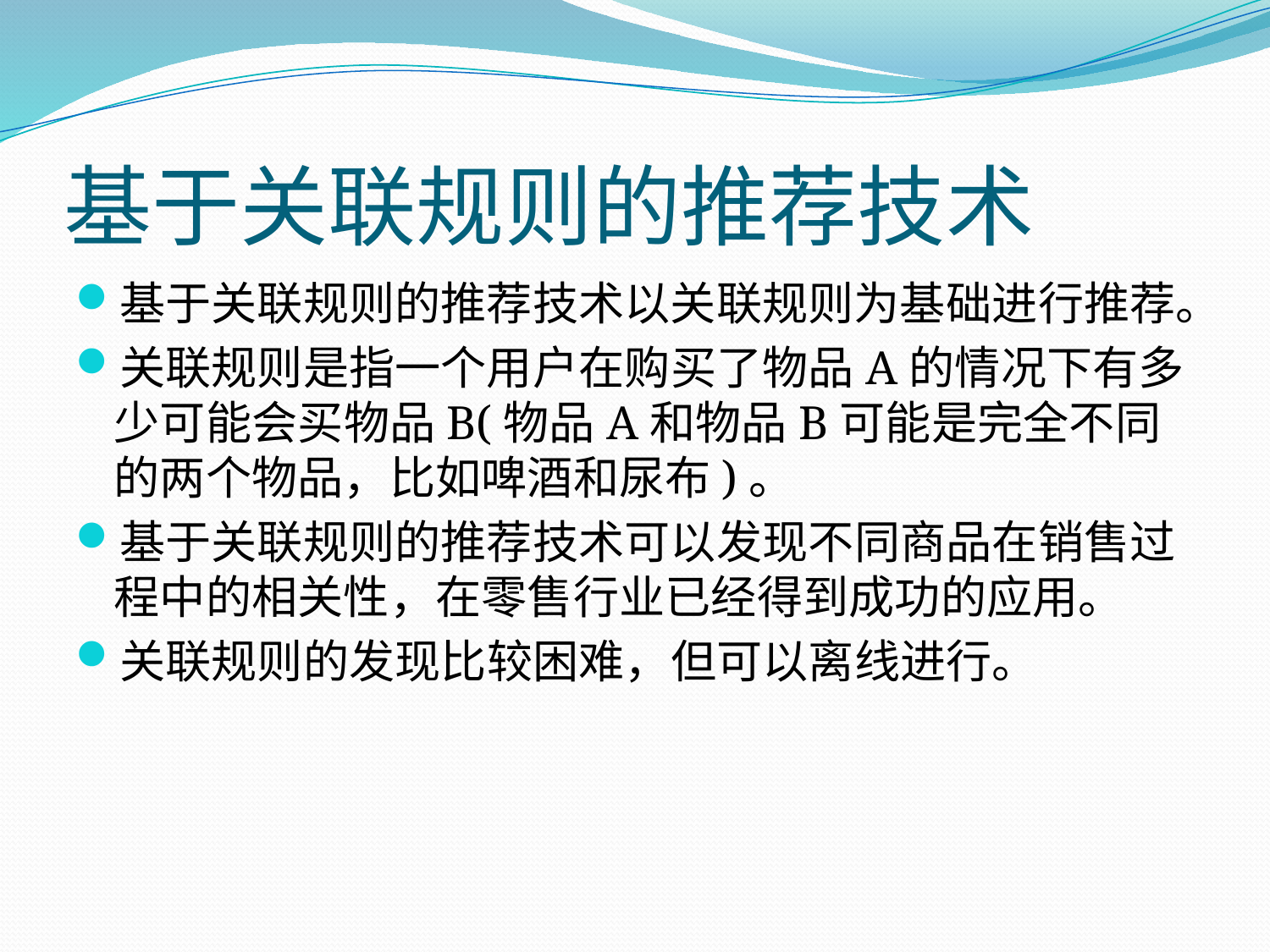

# 基于关联规则的推荐技术
基于关联规则的推荐技术以关联规则为基础进行推荐。
关联规则是指一个用户在购买了物品A的情况下有多少可能会买物品B(物品A和物品B可能是完全不同的两个物品，比如啤酒和尿布)。
基于关联规则的推荐技术可以发现不同商品在销售过程中的相关性，在零售行业已经得到成功的应用。
关联规则的发现比较困难，但可以离线进行。